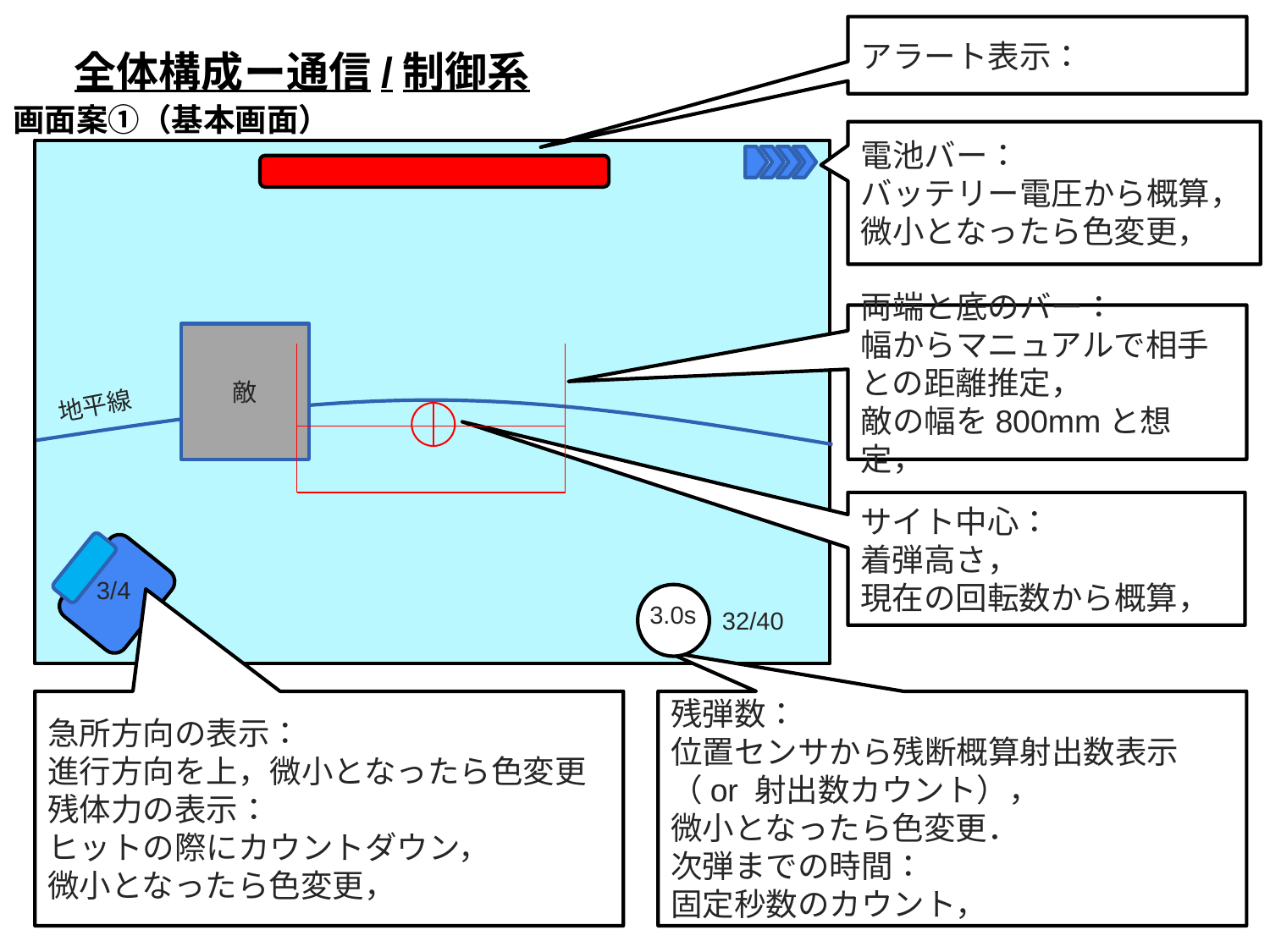

アラート表示：
全体構成ー通信/制御系

画面案①（基本画面）
電池バー：
バッテリー電圧から概算，
微小となったら色変更，

敵

両端と底のバー：
幅からマニュアルで相手との距離推定，
敵の幅を800mmと想定，

地平線
サイト中心：
着弾高さ，
現在の回転数から概算，

3/4

3.0s
32/40
急所方向の表示：
進行方向を上，微小となったら色変更
残体力の表示：
ヒットの際にカウントダウン，
微小となったら色変更，
残弾数：
位置センサから残断概算射出数表示（or 射出数カウント），
微小となったら色変更．
次弾までの時間：
固定秒数のカウント，